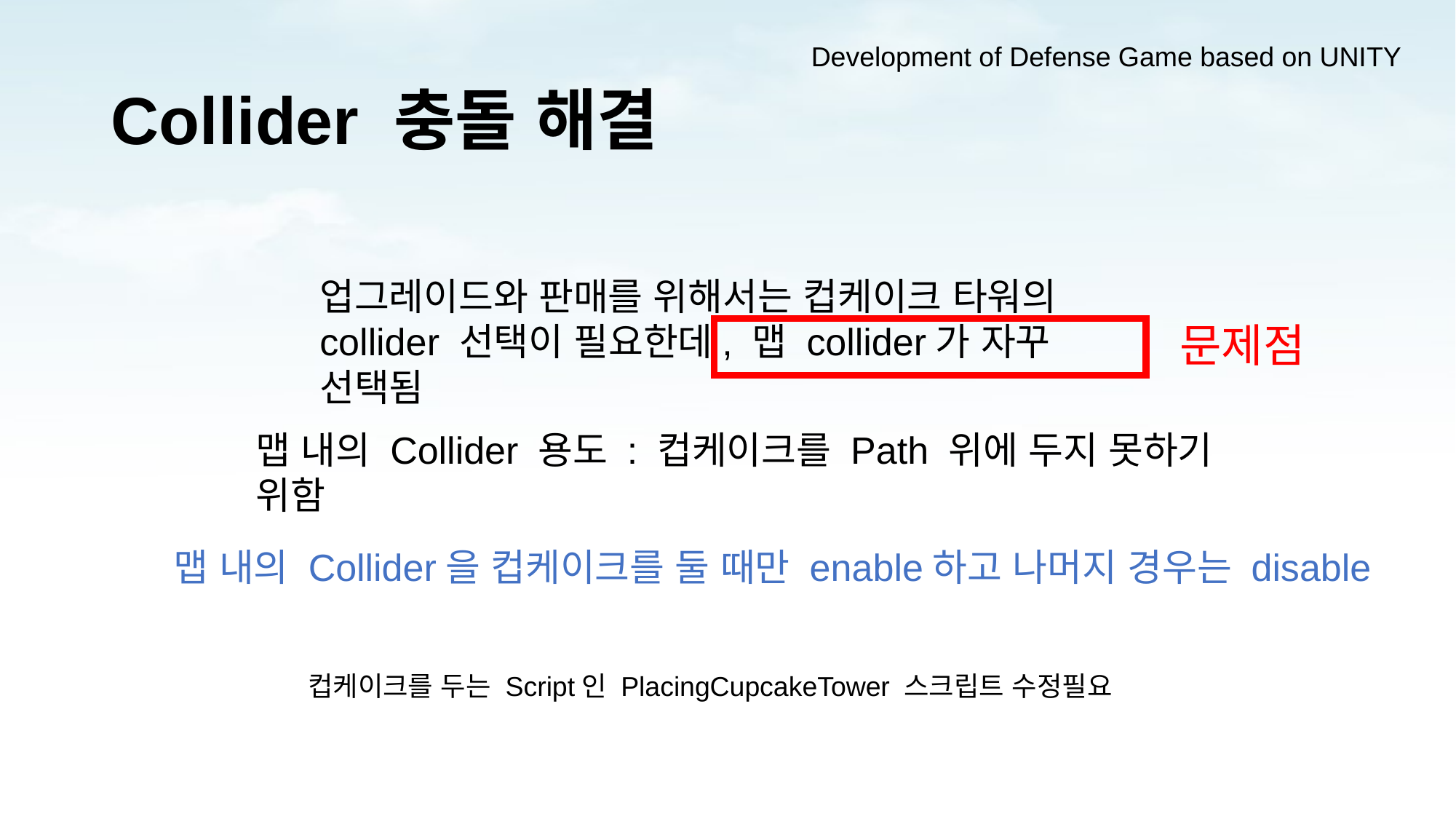

Development of Defense Game based on UNITY
# Collider 충돌 해결
업그레이드와 판매를 위해서는 컵케이크 타워의 collider 선택이 필요한데, 맵 collider가 자꾸 선택됨
문제점

맵 내의 Collider 용도 : 컵케이크를 Path 위에 두지 못하기 위함
맵 내의 Collider을 컵케이크를 둘 때만 enable하고 나머지 경우는 disable
컵케이크를 두는 Script인 PlacingCupcakeTower 스크립트 수정필요